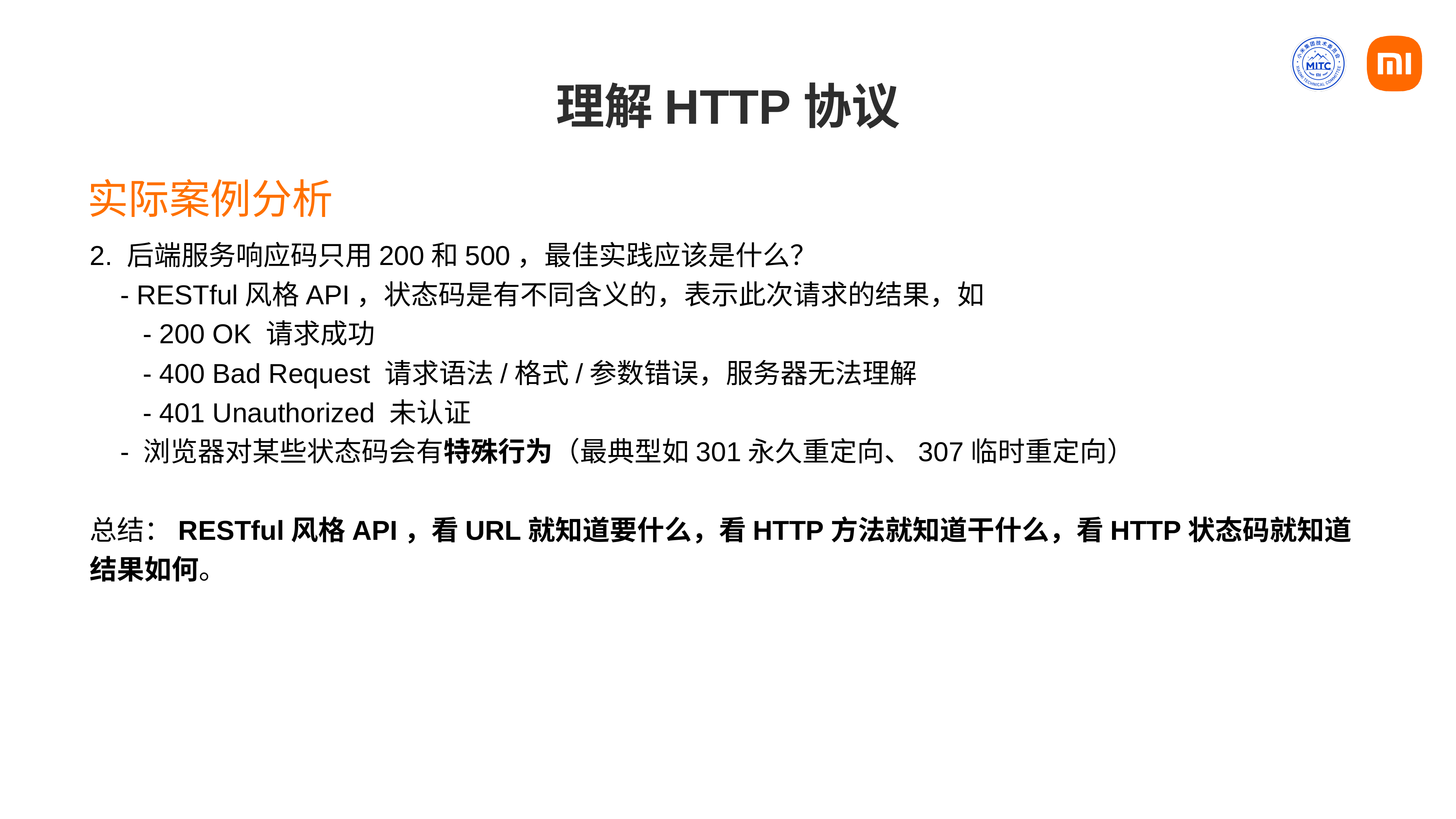

# 理解HTTP协议
实际案例分析
2. 后端服务响应码只用200和500，最佳实践应该是什么？
    - RESTful风格API，状态码是有不同含义的，表示此次请求的结果，如
       - 200 OK 请求成功
       - 400 Bad Request 请求语法/格式/参数错误，服务器无法理解
       - 401 Unauthorized 未认证
    - 浏览器对某些状态码会有特殊行为（最典型如301永久重定向、307临时重定向）

总结：RESTful风格API，看URL就知道要什么，看HTTP方法就知道干什么，看HTTP状态码就知道结果如何。